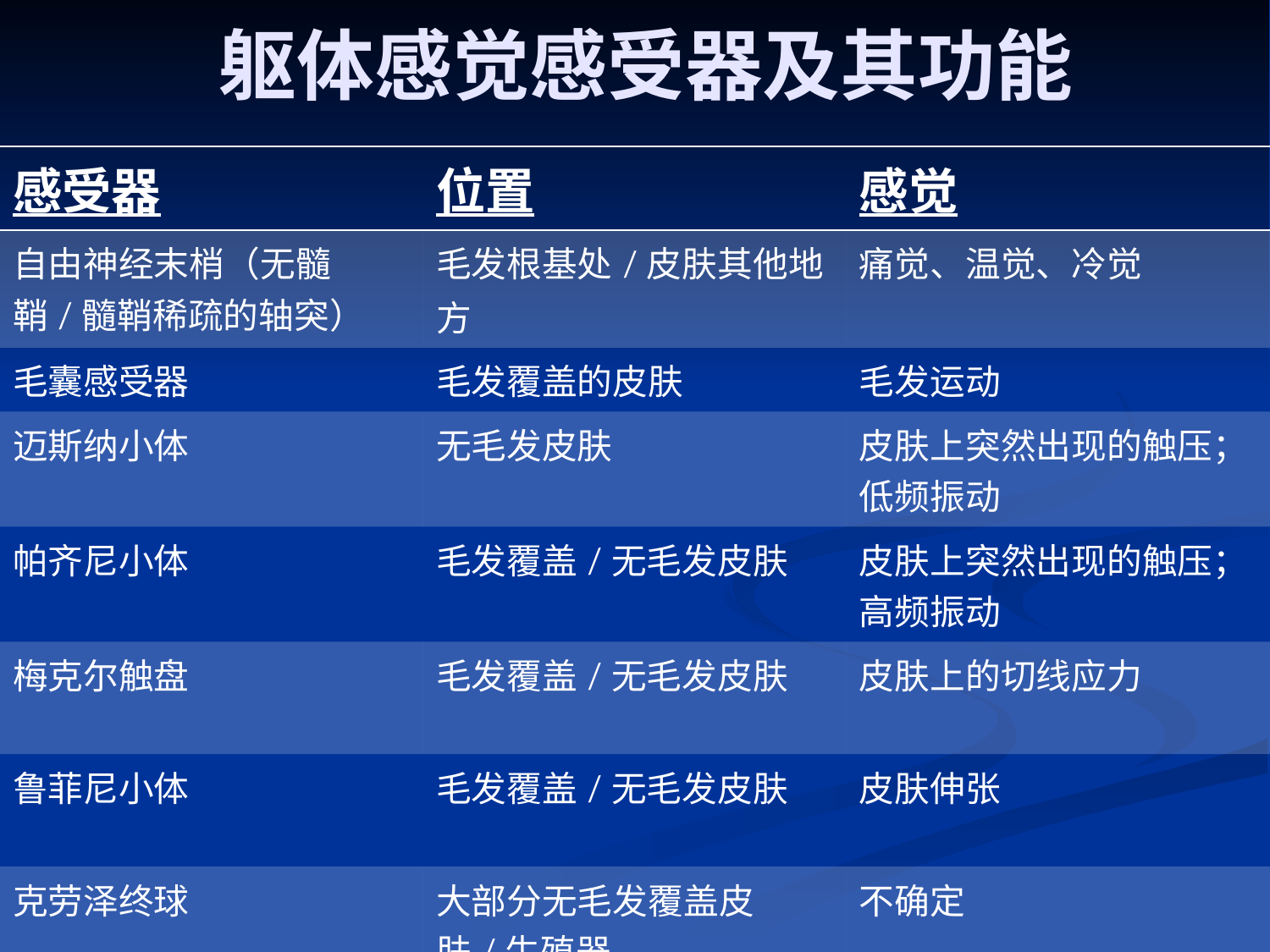

# 躯体感觉感受器及其功能
| 感受器 | 位置 | 感觉 |
| --- | --- | --- |
| 自由神经末梢（无髓鞘/髓鞘稀疏的轴突） | 毛发根基处/皮肤其他地方 | 痛觉、温觉、冷觉 |
| 毛囊感受器 | 毛发覆盖的皮肤 | 毛发运动 |
| 迈斯纳小体 | 无毛发皮肤 | 皮肤上突然出现的触压；低频振动 |
| 帕齐尼小体 | 毛发覆盖/无毛发皮肤 | 皮肤上突然出现的触压；高频振动 |
| 梅克尔触盘 | 毛发覆盖/无毛发皮肤 | 皮肤上的切线应力 |
| 鲁菲尼小体 | 毛发覆盖/无毛发皮肤 | 皮肤伸张 |
| 克劳泽终球 | 大部分无毛发覆盖皮肤/生殖器 | 不确定 |